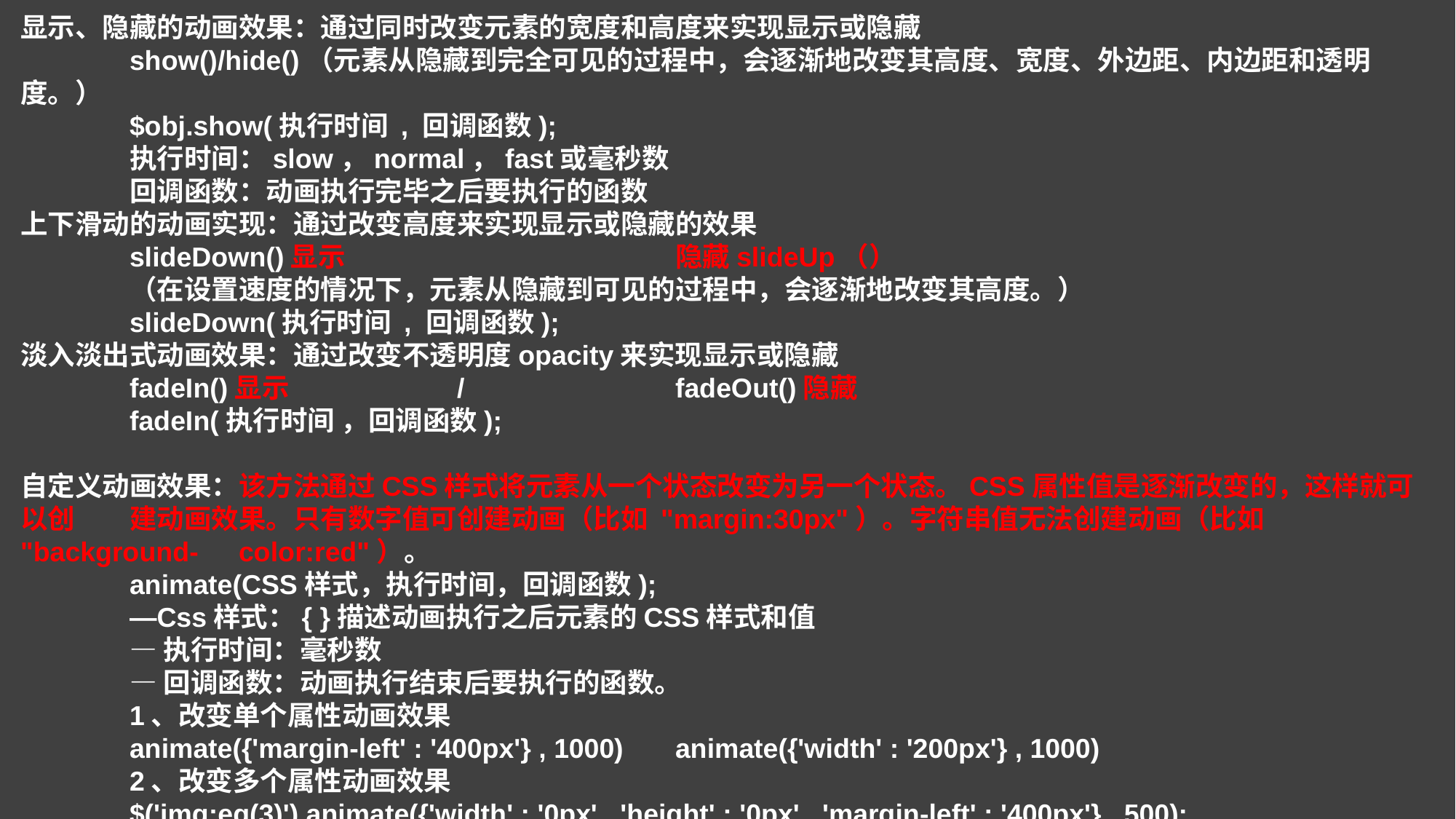

显示、隐藏的动画效果：通过同时改变元素的宽度和高度来实现显示或隐藏
	show()/hide()（元素从隐藏到完全可见的过程中，会逐渐地改变其高度、宽度、外边距、内边距和透明度。）
	$obj.show(执行时间 , 回调函数);
	执行时间：slow，normal，fast或毫秒数
	回调函数：动画执行完毕之后要执行的函数
上下滑动的动画实现：通过改变高度来实现显示或隐藏的效果
	slideDown()显示				隐藏slideUp（）
	（在设置速度的情况下，元素从隐藏到可见的过程中，会逐渐地改变其高度。）
	slideDown(执行时间 , 回调函数);
淡入淡出式动画效果：通过改变不透明度opacity来实现显示或隐藏
	fadeIn()显示		/		fadeOut()隐藏
	fadeIn(执行时间 ，回调函数);

自定义动画效果：该方法通过CSS样式将元素从一个状态改变为另一个状态。CSS属性值是逐渐改变的，这样就可以创	建动画效果。只有数字值可创建动画（比如 "margin:30px"）。字符串值无法创建动画（比如 "background-	color:red"）。
	animate(CSS样式，执行时间，回调函数);
	—Css样式：{ }描述动画执行之后元素的CSS样式和值
	—执行时间：毫秒数
	—回调函数：动画执行结束后要执行的函数。
1、改变单个属性动画效果
animate({'margin-left' : '400px'} , 1000)	animate({'width' : '200px'} , 1000)
	2、改变多个属性动画效果
	$('img:eq(3)').animate({'width' : '0px' , 'height' : '0px' , 'margin-left' : '400px'} , 500);